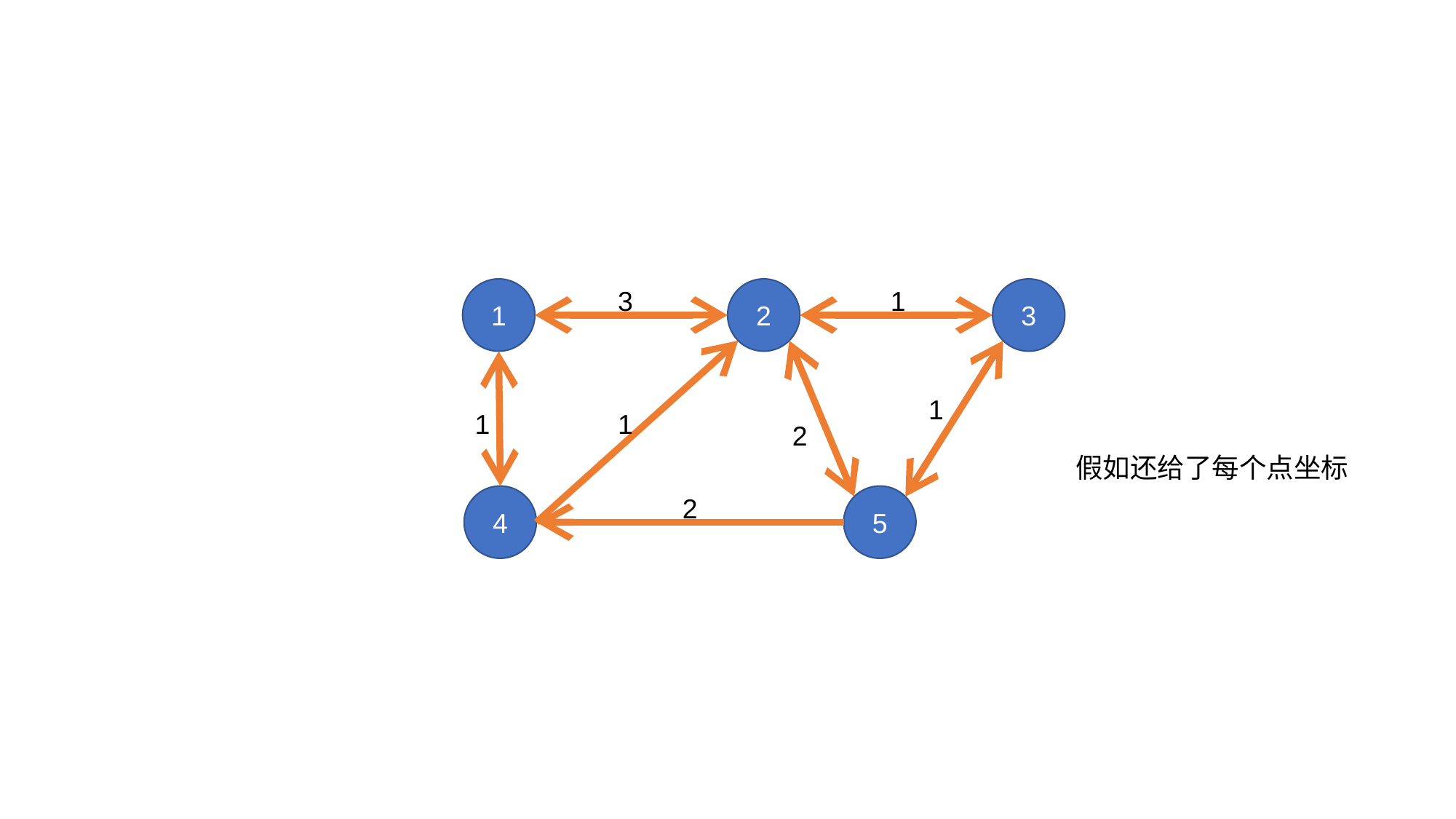

3
2
1
3
1
1
1
1
2
假如还给了每个点坐标
4
2
5